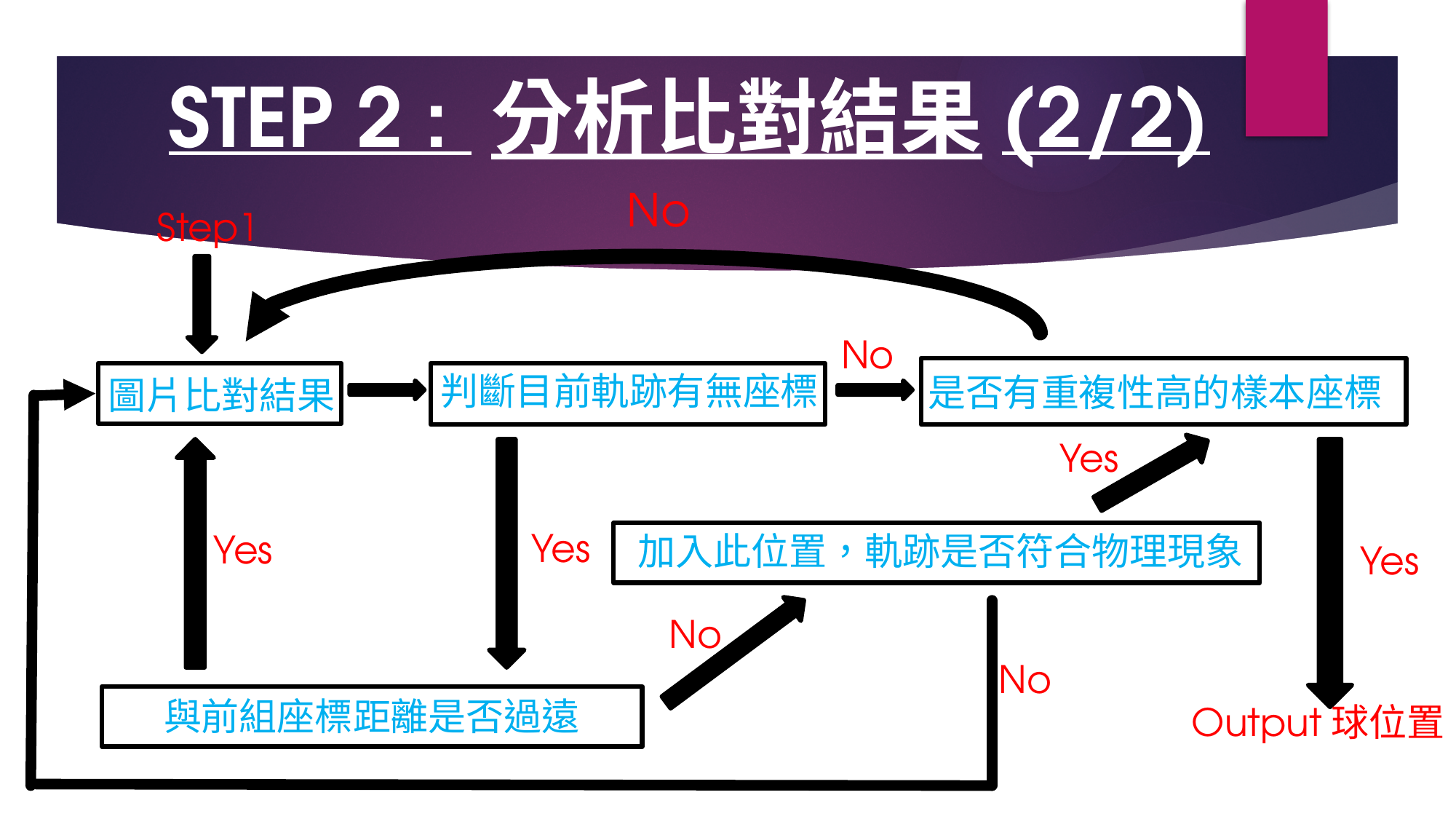

Step 2 : 分析比對結果(2/2)
No
Step1

No

判斷目前軌跡有無座標
是否有重複性高的樣本座標

圖片比對結果

Yes

Yes
Yes
加入此位置，軌跡是否符合物理現象

Yes

No

No

與前組座標距離是否過遠
Output球位置